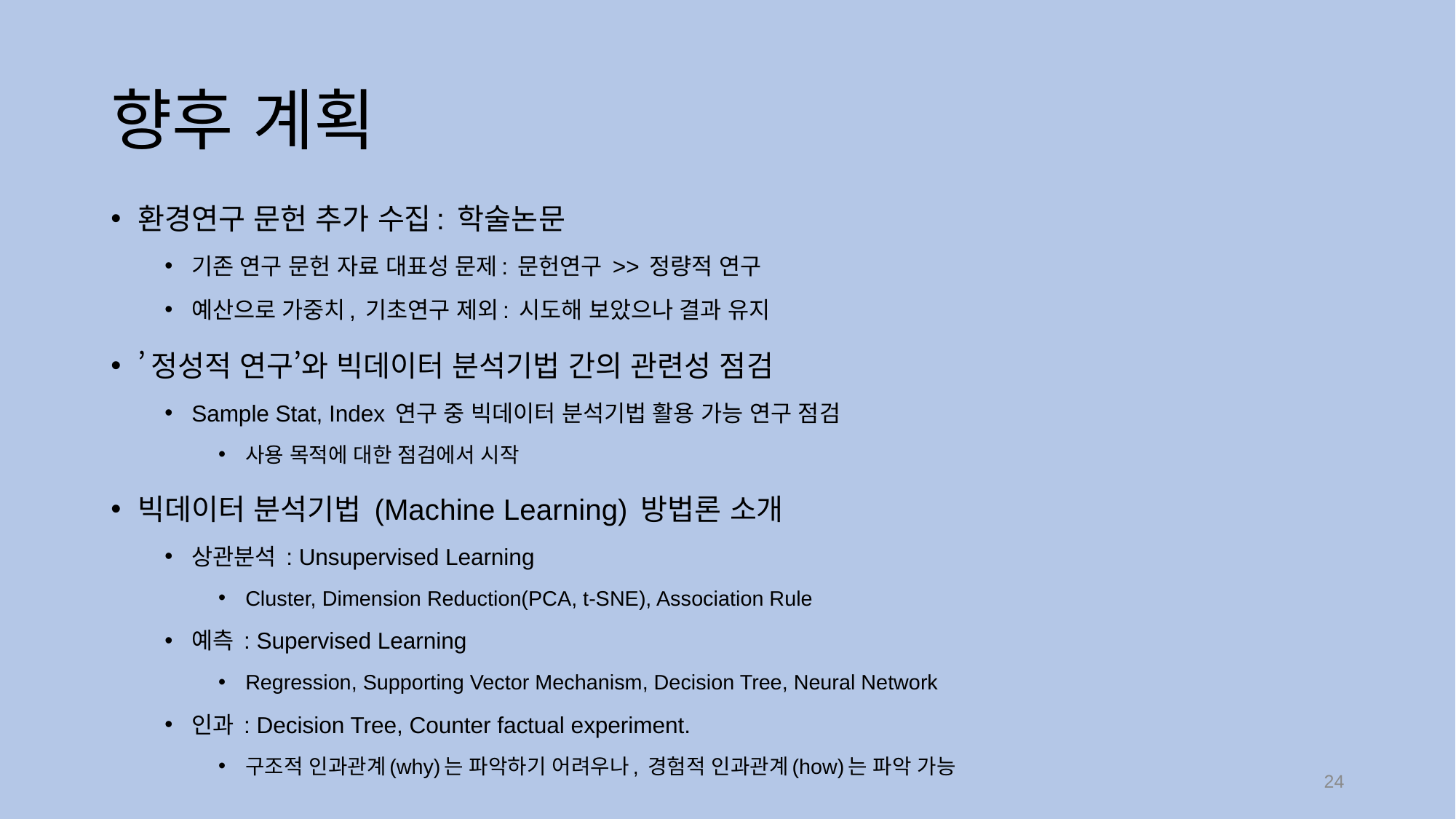

# 향후 계획
환경연구 문헌 추가 수집: 학술논문
기존 연구 문헌 자료 대표성 문제: 문헌연구 >> 정량적 연구
예산으로 가중치, 기초연구 제외: 시도해 보았으나 결과 유지
’정성적 연구’와 빅데이터 분석기법 간의 관련성 점검
Sample Stat, Index 연구 중 빅데이터 분석기법 활용 가능 연구 점검
사용 목적에 대한 점검에서 시작
빅데이터 분석기법 (Machine Learning) 방법론 소개
상관분석 : Unsupervised Learning
Cluster, Dimension Reduction(PCA, t-SNE), Association Rule
예측 : Supervised Learning
Regression, Supporting Vector Mechanism, Decision Tree, Neural Network
인과 : Decision Tree, Counter factual experiment.
구조적 인과관계(why)는 파악하기 어려우나, 경험적 인과관계(how)는 파악 가능

24